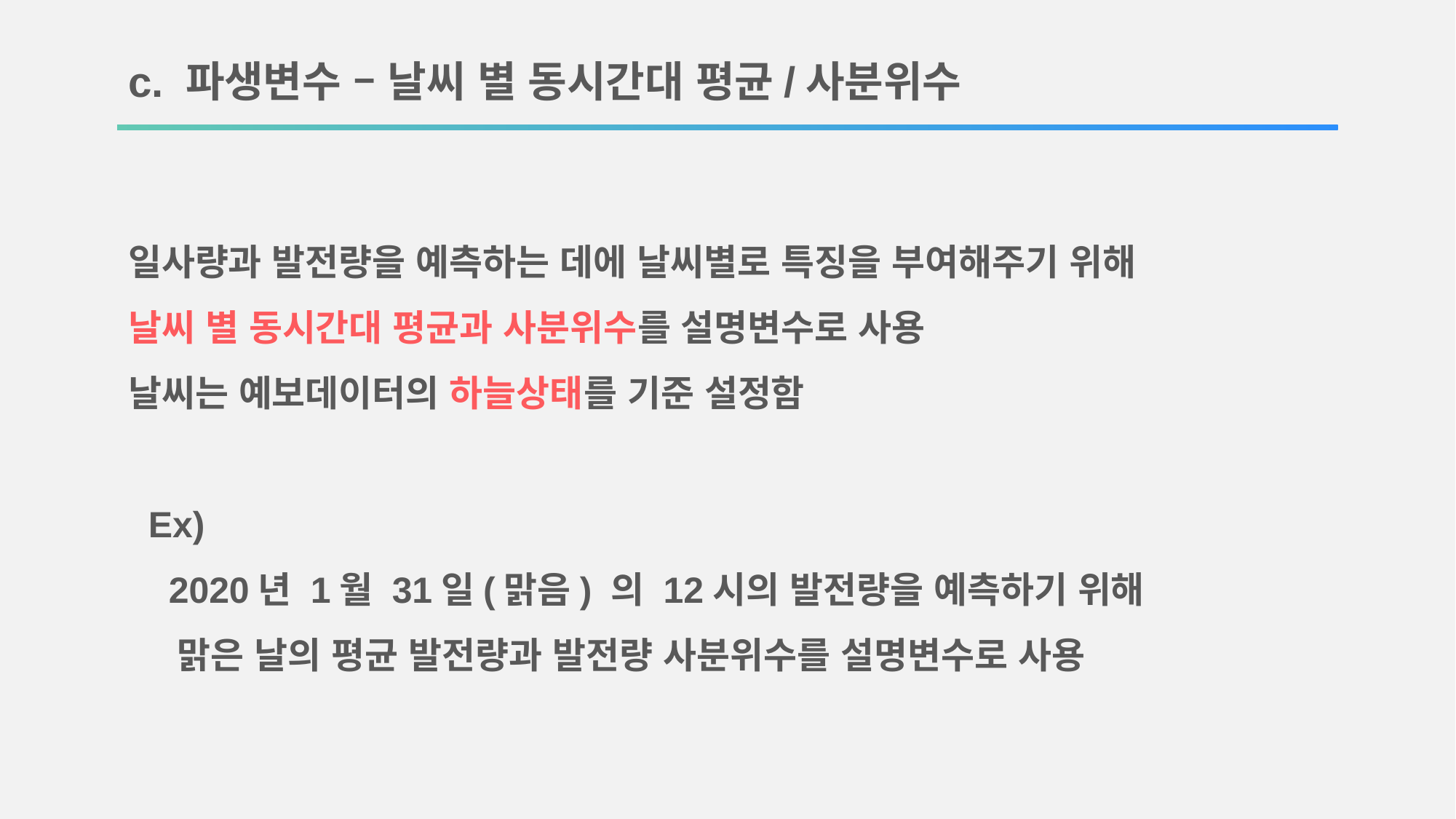

c. 파생변수 – 날씨 별 동시간대 평균/사분위수

일사량과 발전량을 예측하는 데에 날씨별로 특징을 부여해주기 위해
날씨 별 동시간대 평균과 사분위수를 설명변수로 사용
날씨는 예보데이터의 하늘상태를 기준 설정함

  Ex)
    2020년 1월 31일(맑음) 의 12시의 발전량을 예측하기 위해
    맑은 날의 평균 발전량과 발전량 사분위수를 설명변수로 사용